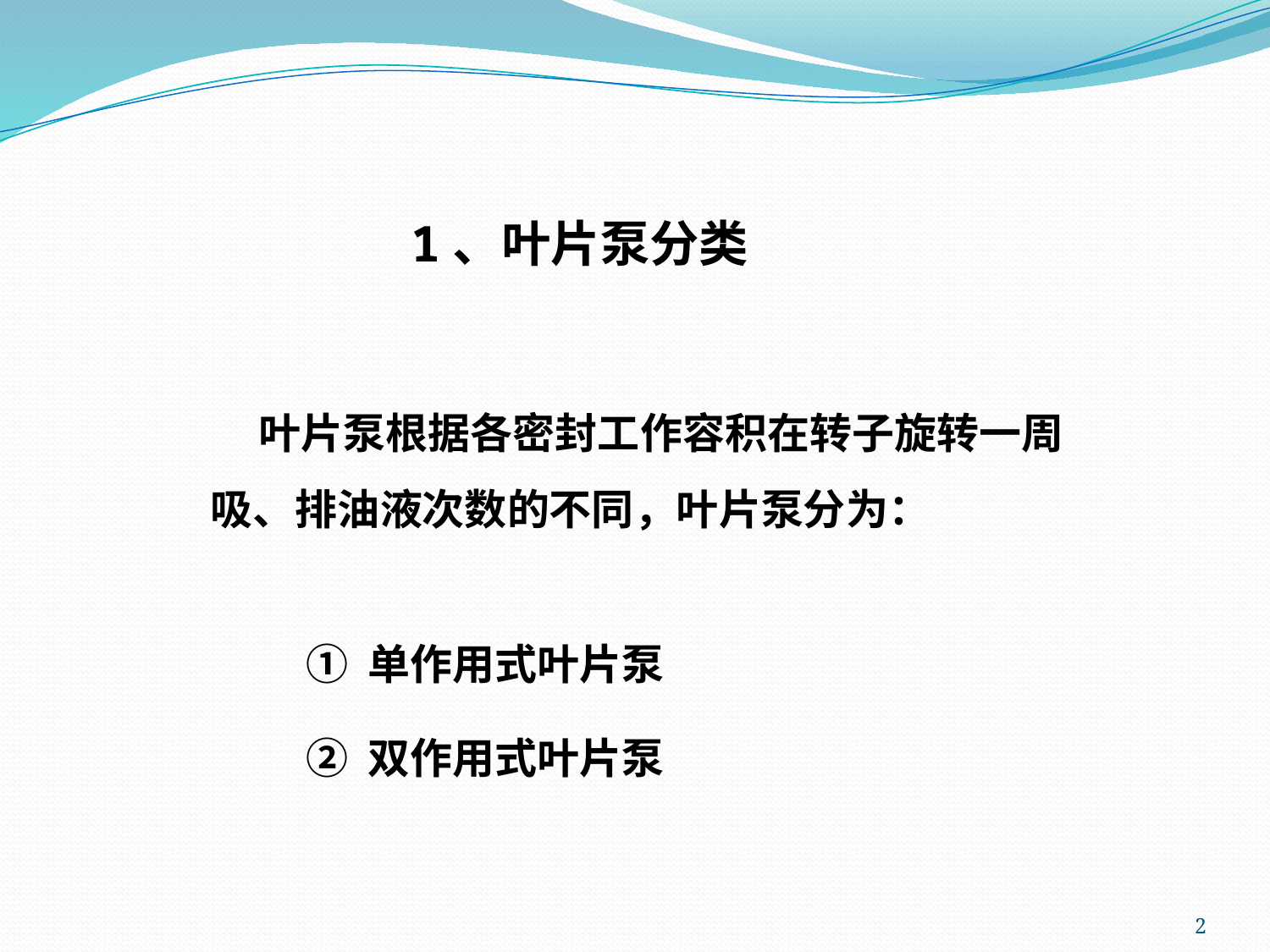

1、叶片泵分类
    叶片泵根据各密封工作容积在转子旋转一周吸、排油液次数的不同，叶片泵分为：
          ① 单作用式叶片泵
          ② 双作用式叶片泵

2